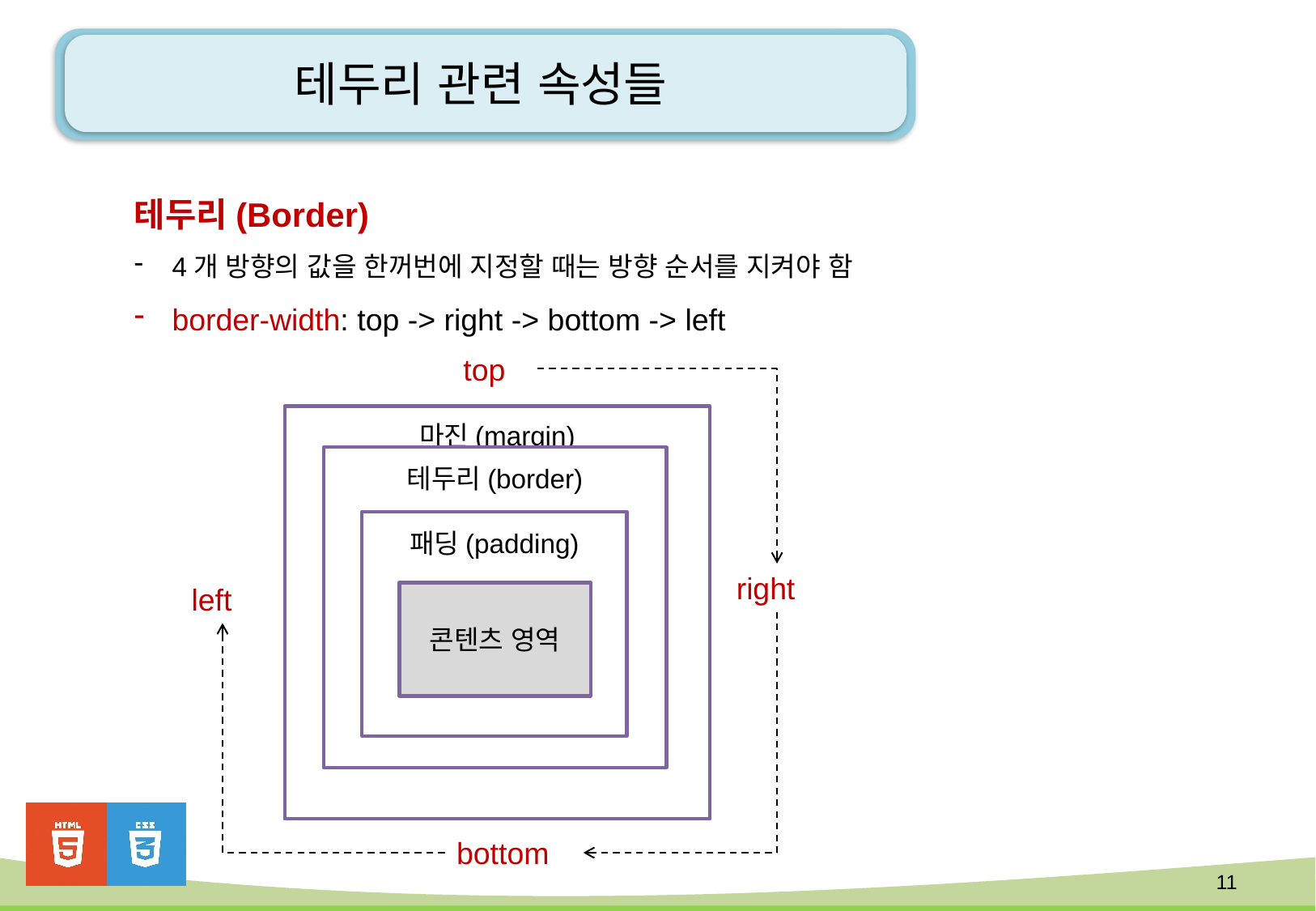

# 테두리 관련 속성들
테두리(Border)
4개 방향의 값을 한꺼번에 지정할 때는 방향 순서를 지켜야 함
border-width: top -> right -> bottom -> left
top
마진(margin)

테두리(border)

패딩(padding)

right
left
콘텐츠 영역
bottom
11